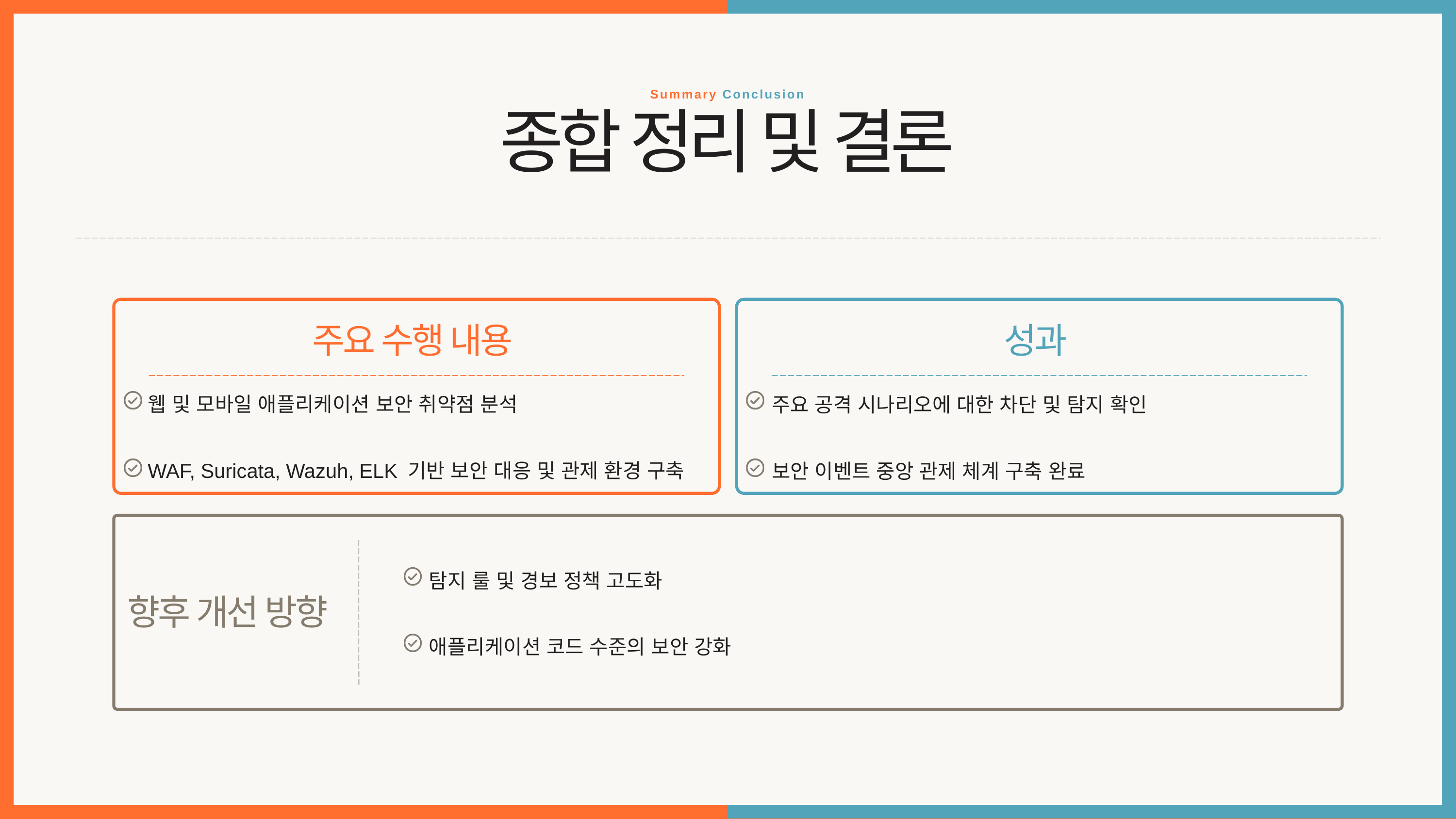

Summary Conclusion
종합 정리 및 결론

주요 수행 내용
성과

웹 및 모바일 애플리케이션 보안 취약점 분석

WAF, Suricata, Wazuh, ELK 기반 보안 대응 및 관제 환경 구축
주요 공격 시나리오에 대한 차단 및 탐지 확인

보안 이벤트 중앙 관제 체계 구축 완료

탐지 룰 및 경보 정책 고도화

애플리케이션 코드 수준의 보안 강화

향후 개선 방향